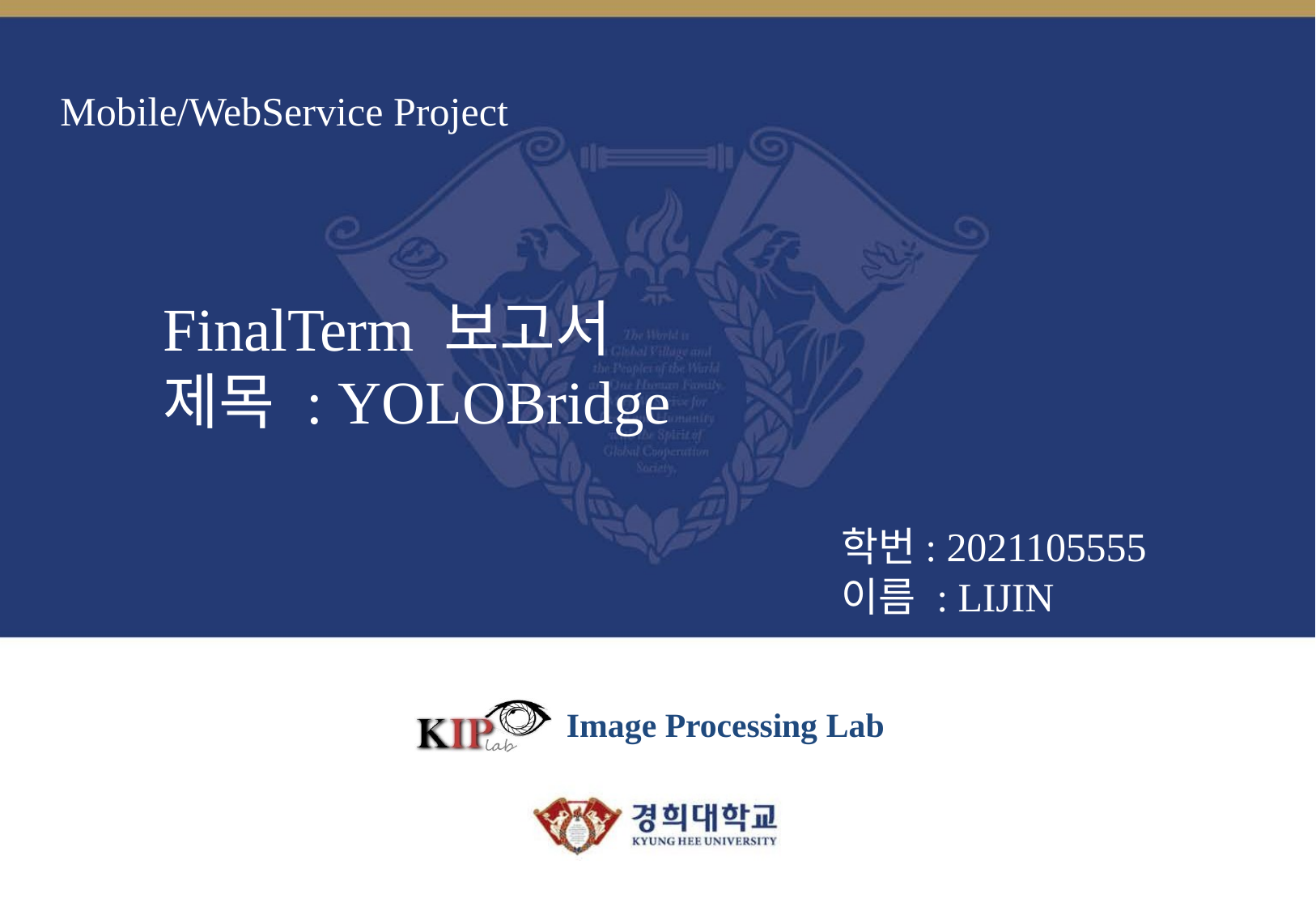

# Mobile/WebService Project
FinalTerm 보고서
제목 : YOLOBridge
학번: 2021105555
이름 : LIJIN

Image Processing Lab